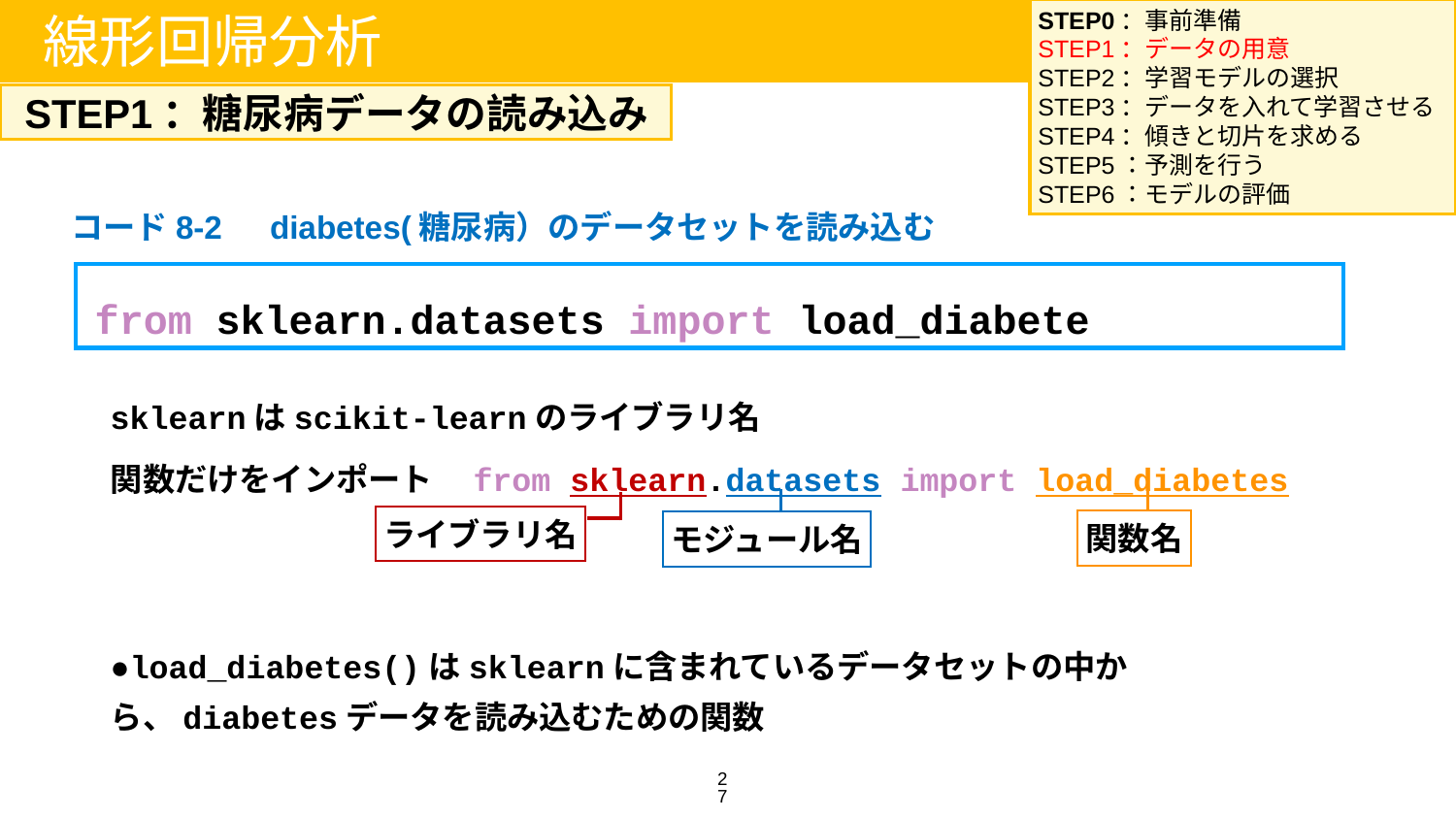

STEP0：事前準備
STEP1：データの用意
STEP2：学習モデルの選択
STEP3：データを入れて学習させる
STEP4：傾きと切片を求める
STEP5：予測を行う
STEP6：モデルの評価
線形回帰分析
STEP1：糖尿病データの読み込み
コード8-2　diabetes(糖尿病）のデータセットを読み込む

from sklearn.datasets import load_diabete
sklearnはscikit-learnのライブラリ名
関数だけをインポート　from sklearn.datasets import load_diabetes

●load_diabetes()はsklearnに含まれているデータセットの中から、diabetesデータを読み込むための関数
ライブラリ名
関数名
モジュール名
27